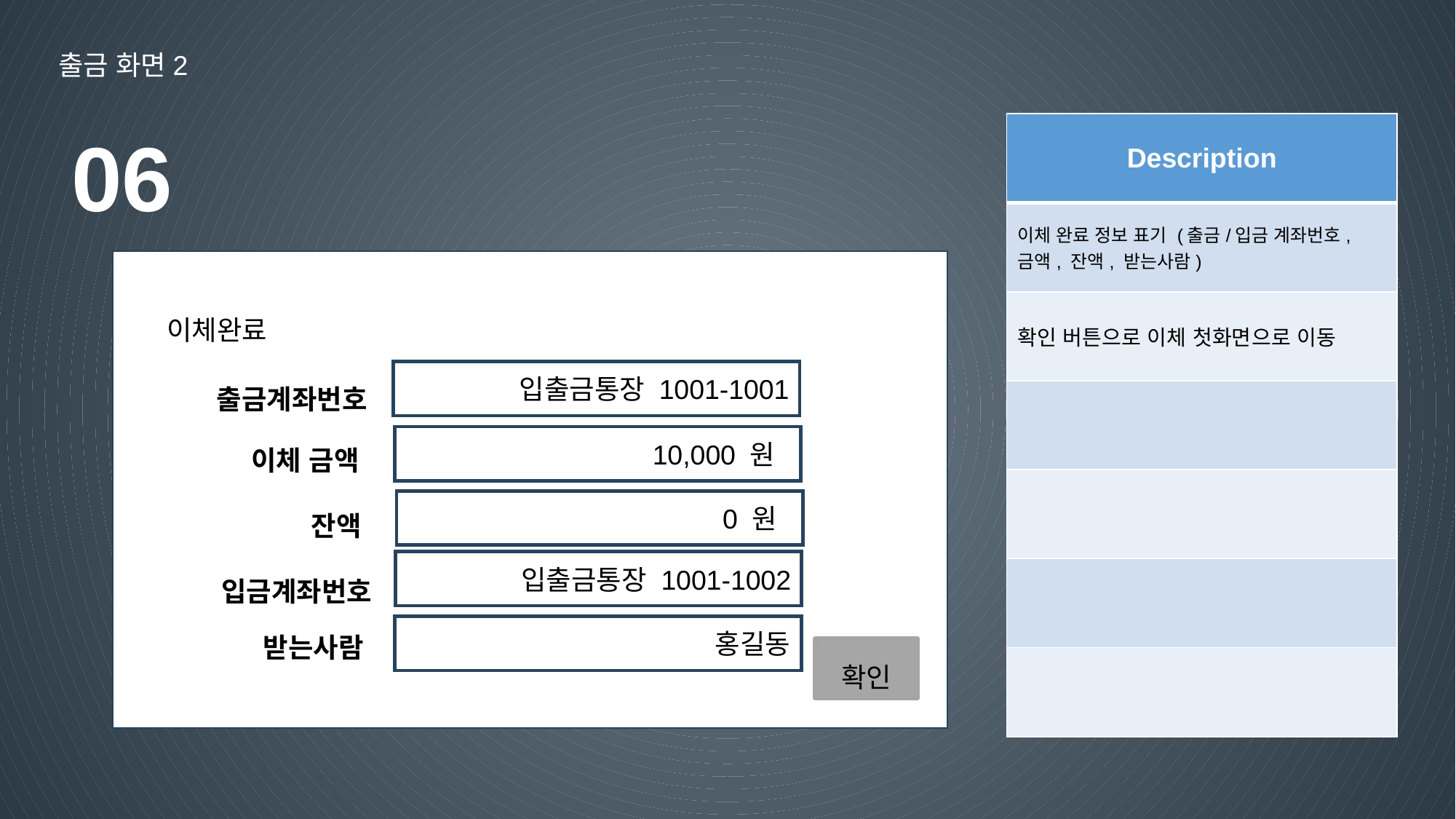

출금 화면2
06
| Description |
| --- |
| 이체 완료 정보 표기 (출금/입금 계좌번호, 금액, 잔액, 받는사람) |
| 확인 버튼으로 이체 첫화면으로 이동 |
|  |
|  |
|  |
|  |

이체완료
출금계좌번호
입출금통장 1001-1001
이체 금액
10,000 원
잔액
0 원
입출금통장 1001-1002
입금계좌번호
받는사람
홍길동
확인